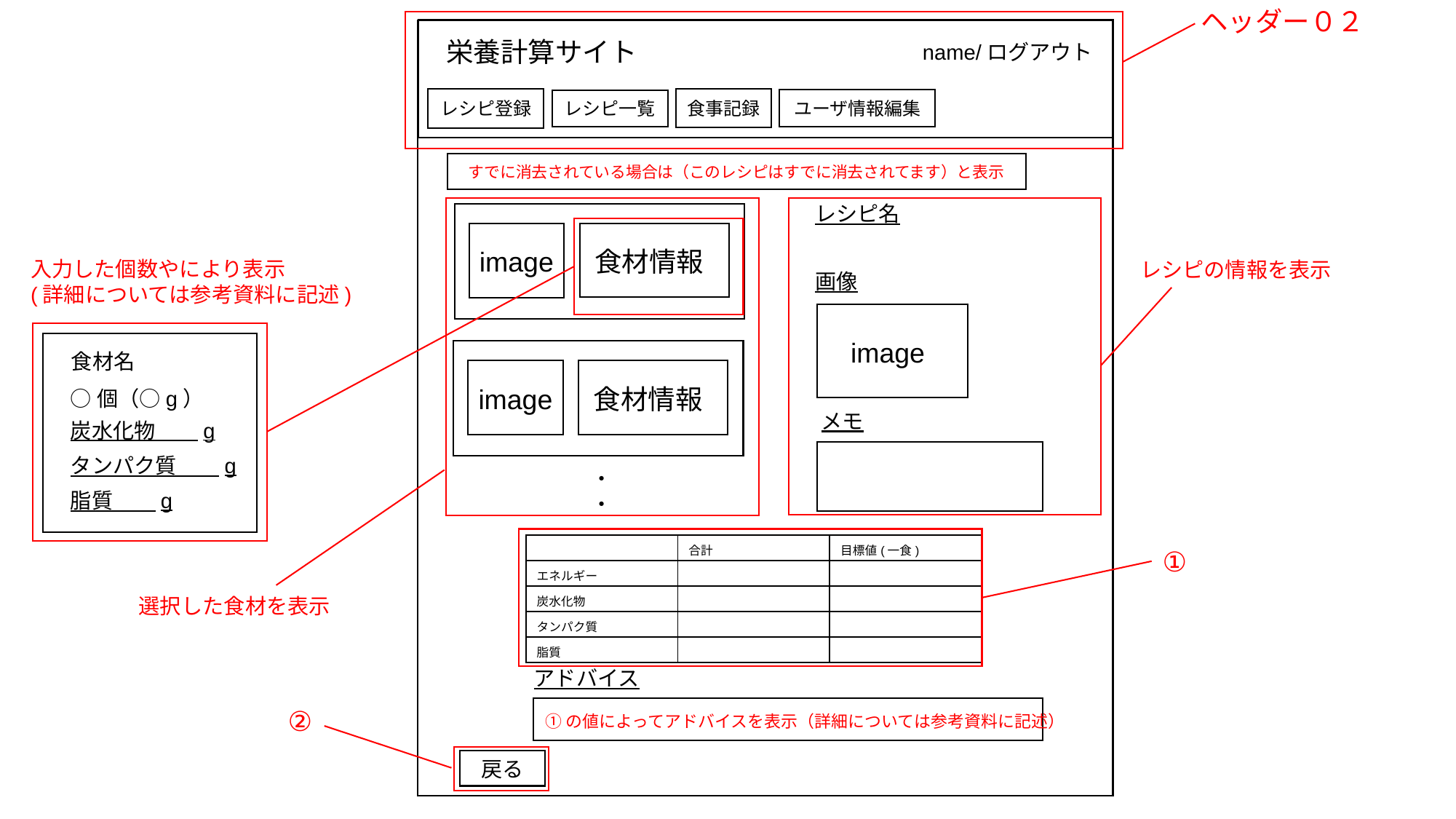

ヘッダー０２

栄養計算サイト
name/ログアウト
食事記録
レシピ登録
ユーザ情報編集
レシピ一覧

画面id
S-04-02
すでに消去されている場合は（このレシピはすでに消去されてます）と表示
レシピ名

選択した食材を表示

image
食材情報

入力した個数やにより表示
(詳細については参考資料に記述)
レシピの情報を表示
画像

image

image
食材情報
食材名
○個（○g）
メモ
炭水化物　　g

タンパク質　　g
・
・
脂質　　g

|  | 合計 | 目標値(一食) |
| --- | --- | --- |
| エネルギー |  |  |
| 炭水化物 |  |  |
| タンパク質 |  |  |
| 脂質 |  |  |
①
アドバイス

②

①の値によってアドバイスを表示（詳細については参考資料に記述）
戻る